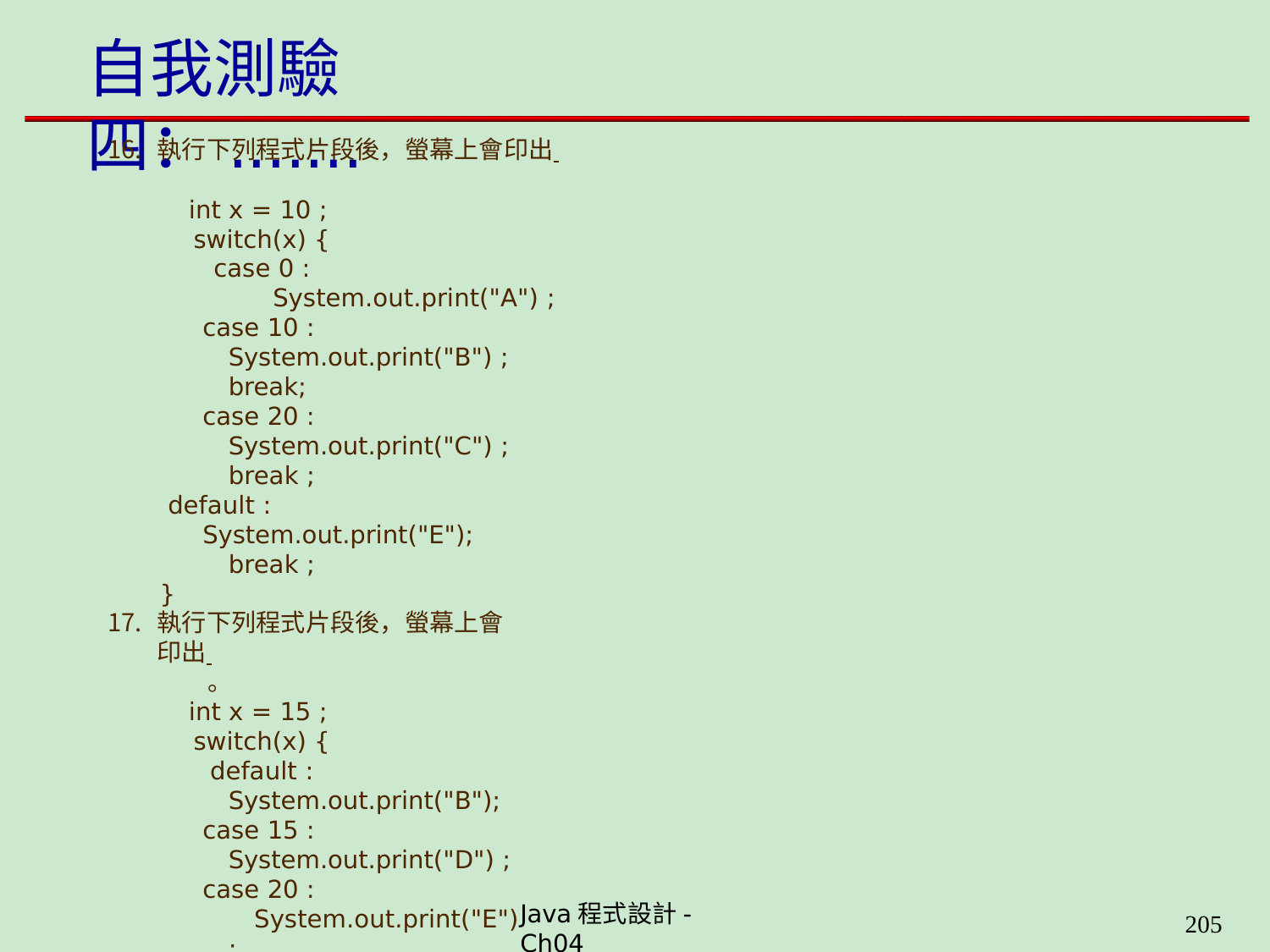

# 自我測驗四：.......
執行下列程式片段後，螢幕上會印出
int x = 10 ;  switch(x) {  case 0 :
System.out.print("A") ;
case 10 :  System.out.print("B") ;  break;
case 20 :  System.out.print("C") ;  break ;
default :
System.out.print("E");  break ;
}
執行下列程式片段後，螢幕上會印出 	。
int x = 15 ;  switch(x) {  default :
System.out.print("B");  case 15 :
System.out.print("D") ;  case 20 :
System.out.print("E") ;
break ;
}
Java程式設計-Ch04
205